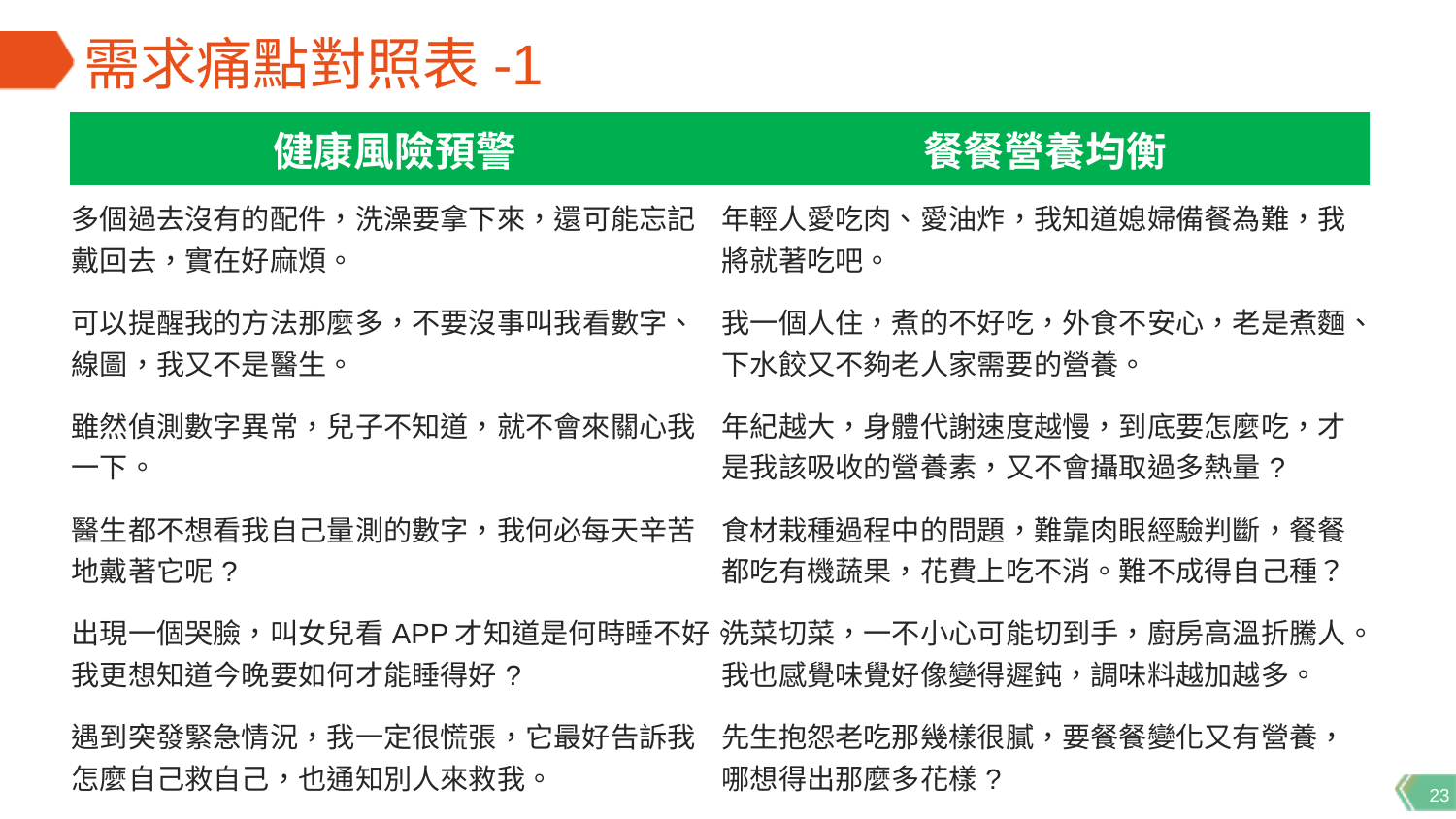

# 需求痛點對照表-1
| 健康風險預警 | 餐餐營養均衡 |
| --- | --- |
| 多個過去沒有的配件，洗澡要拿下來，還可能忘記戴回去，實在好麻煩。 | 年輕人愛吃肉、愛油炸，我知道媳婦備餐為難，我將就著吃吧。 |
| 可以提醒我的方法那麼多，不要沒事叫我看數字、線圖，我又不是醫生。 | 我一個人住，煮的不好吃，外食不安心，老是煮麵、下水餃又不夠老人家需要的營養。 |
| 雖然偵測數字異常，兒子不知道，就不會來關心我一下。 | 年紀越大，身體代謝速度越慢，到底要怎麼吃，才是我該吸收的營養素，又不會攝取過多熱量? |
| 醫生都不想看我自己量測的數字，我何必每天辛苦地戴著它呢? | 食材栽種過程中的問題，難靠肉眼經驗判斷，餐餐都吃有機蔬果，花費上吃不消。難不成得自己種？ |
| 出現一個哭臉，叫女兒看APP才知道是何時睡不好。我更想知道今晚要如何才能睡得好? | 洗菜切菜，一不小心可能切到手，廚房高溫折騰人。我也感覺味覺好像變得遲鈍，調味料越加越多。 |
| 遇到突發緊急情況，我一定很慌張，它最好告訴我怎麼自己救自己，也通知別人來救我。 | 先生抱怨老吃那幾樣很膩，要餐餐變化又有營養，哪想得出那麼多花樣? |
23